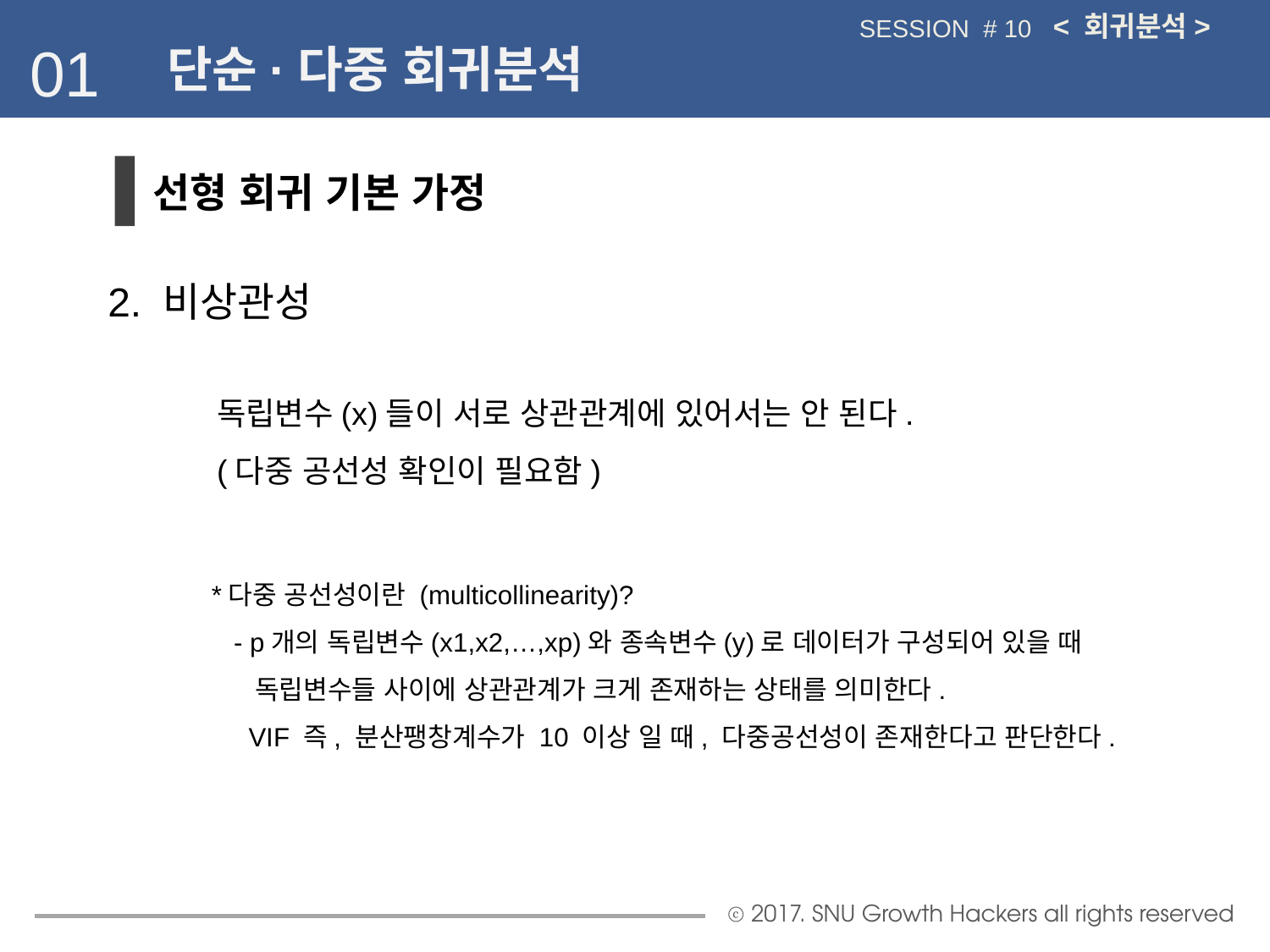

< 회귀분석>
SESSION  # 10
01
단순·다중 회귀분석

선형 회귀 기본 가정
2. 비상관성
독립변수(x)들이 서로 상관관계에 있어서는 안 된다.
(다중 공선성 확인이 필요함)
*다중 공선성이란 (multicollinearity)?
   - p개의 독립변수(x1,x2,…,xp)와 종속변수(y)로 데이터가 구성되어 있을 때
     독립변수들 사이에 상관관계가 크게 존재하는 상태를 의미한다.
     VIF 즉, 분산팽창계수가 10 이상 일 때, 다중공선성이 존재한다고 판단한다.
ⓒ 2017. SNU Growth Hackers all rights reserved